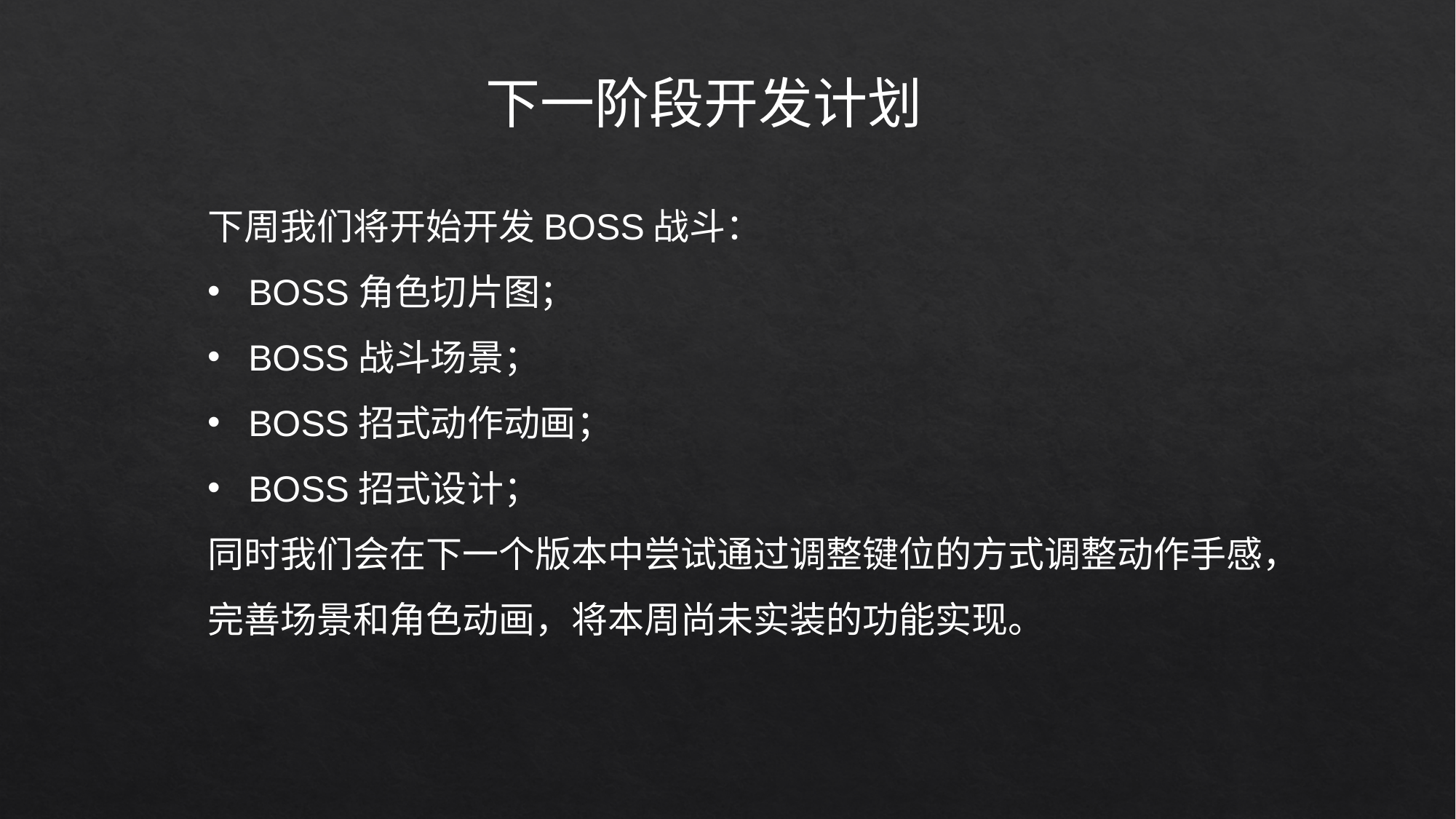

下一阶段开发计划
下周我们将开始开发BOSS战斗：
BOSS角色切片图；
BOSS战斗场景；
BOSS招式动作动画；
BOSS招式设计；
同时我们会在下一个版本中尝试通过调整键位的方式调整动作手感，完善场景和角色动画，将本周尚未实装的功能实现。